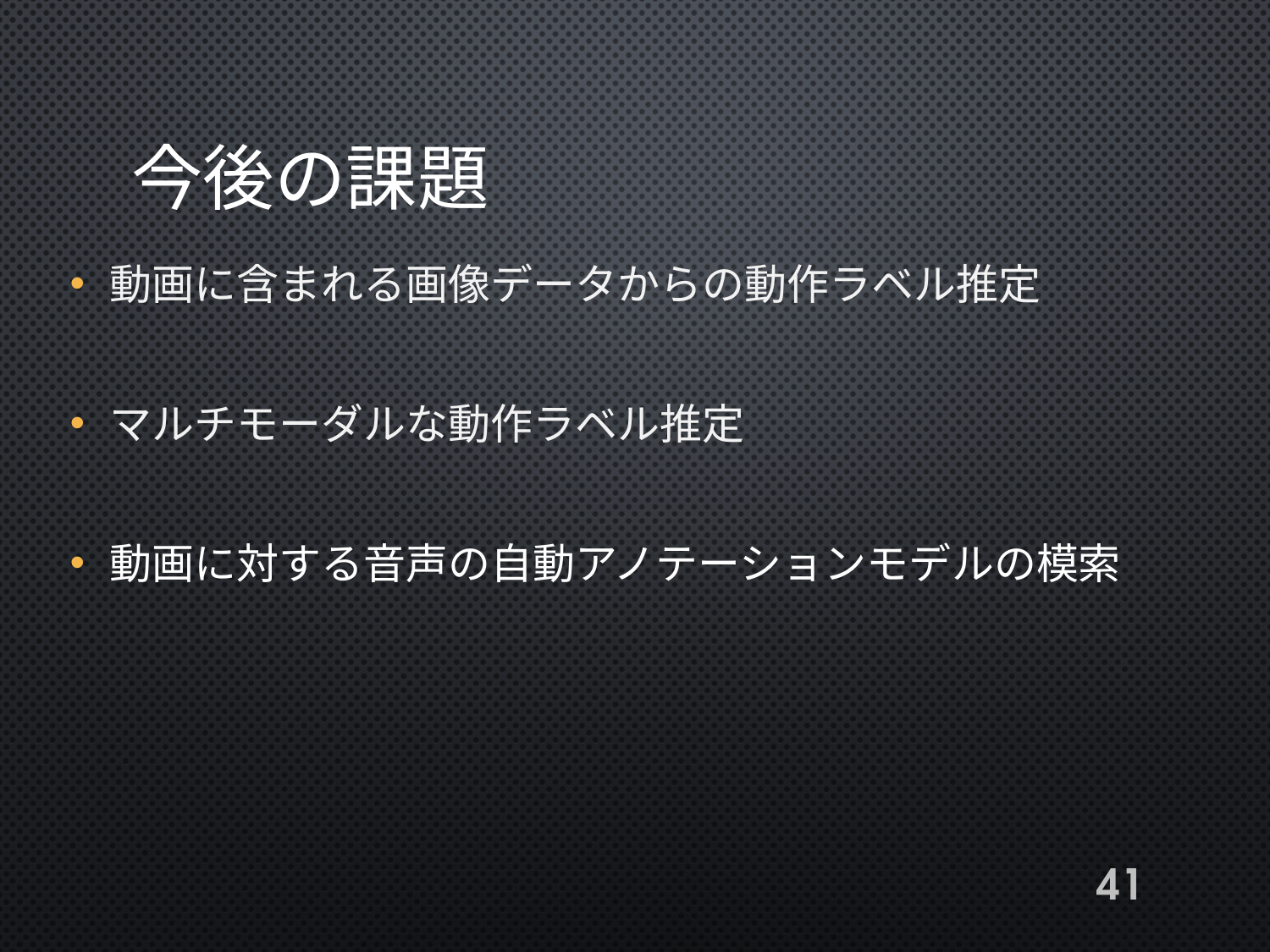

# 今後の課題
動画に含まれる画像データからの動作ラベル推定

マルチモーダルな動作ラベル推定

動画に対する音声の自動アノテーションモデルの模索
41